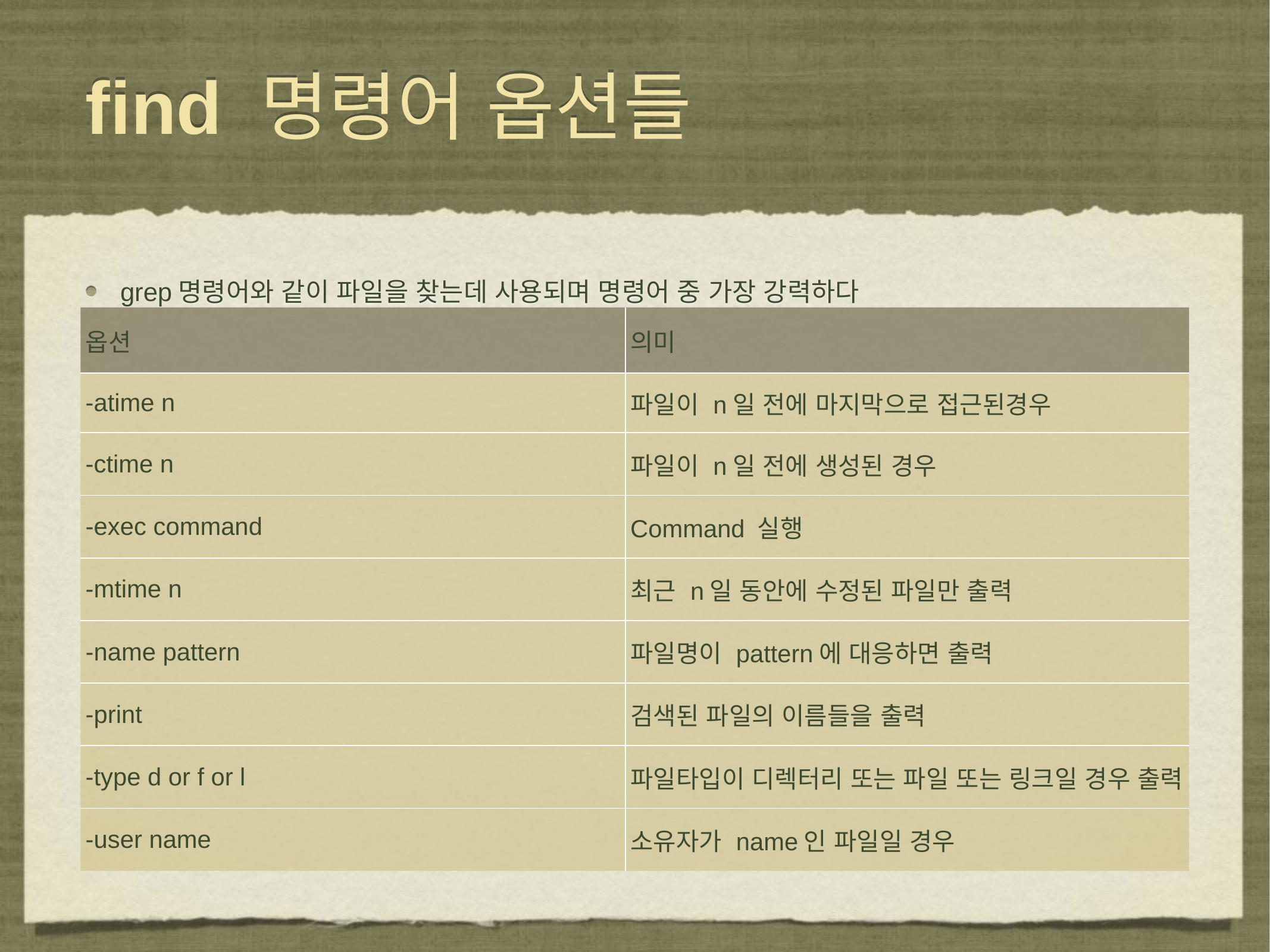

# find 명령어 옵션들
grep명령어와 같이 파일을 찾는데 사용되며 명령어 중 가장 강력하다
| 옵션 | 의미 |
| --- | --- |
| -atime n | 파일이 n일 전에 마지막으로 접근된경우 |
| -ctime n | 파일이 n일 전에 생성된 경우 |
| -exec command | Command 실행 |
| -mtime n | 최근 n일 동안에 수정된 파일만 출력 |
| -name pattern | 파일명이 pattern에 대응하면 출력 |
| -print | 검색된 파일의 이름들을 출력 |
| -type d or f or l | 파일타입이 디렉터리 또는 파일 또는 링크일 경우 출력 |
| -user name | 소유자가 name인 파일일 경우 |